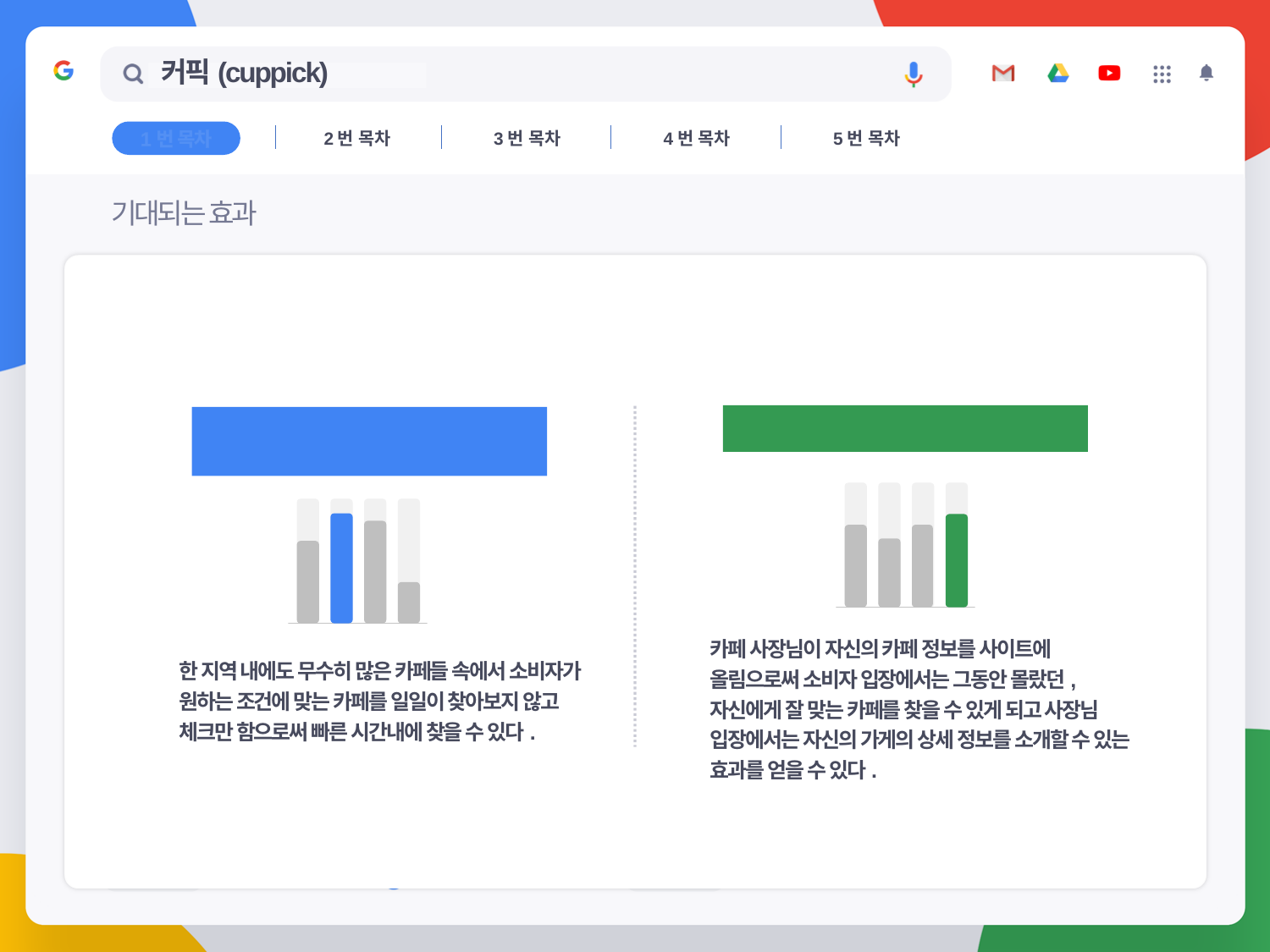

# 커픽(cuppick)

2번 목차
3번 목차
4번 목차
5번 목차
1번 목차
기대되는 효과
02   win-win효과를 얻을 수 있다.
01  소비자의 목적에 따라 쉽고 빠르게 카페를 찾을 수 있다.

카페 사장님이 자신의 카페 정보를 사이트에 올림으로써 소비자 입장에서는 그동안 몰랐던, 자신에게 잘 맞는 카페를 찾을 수 있게 되고 사장님 입장에서는 자신의 가게의 상세 정보를 소개할 수 있는 효과를 얻을 수 있다.
한 지역 내에도 무수히 많은 카페들 속에서 소비자가 원하는 조건에 맞는 카페를 일일이 찾아보지 않고 체크만 함으로써 빠른 시간내에 찾을 수 있다.